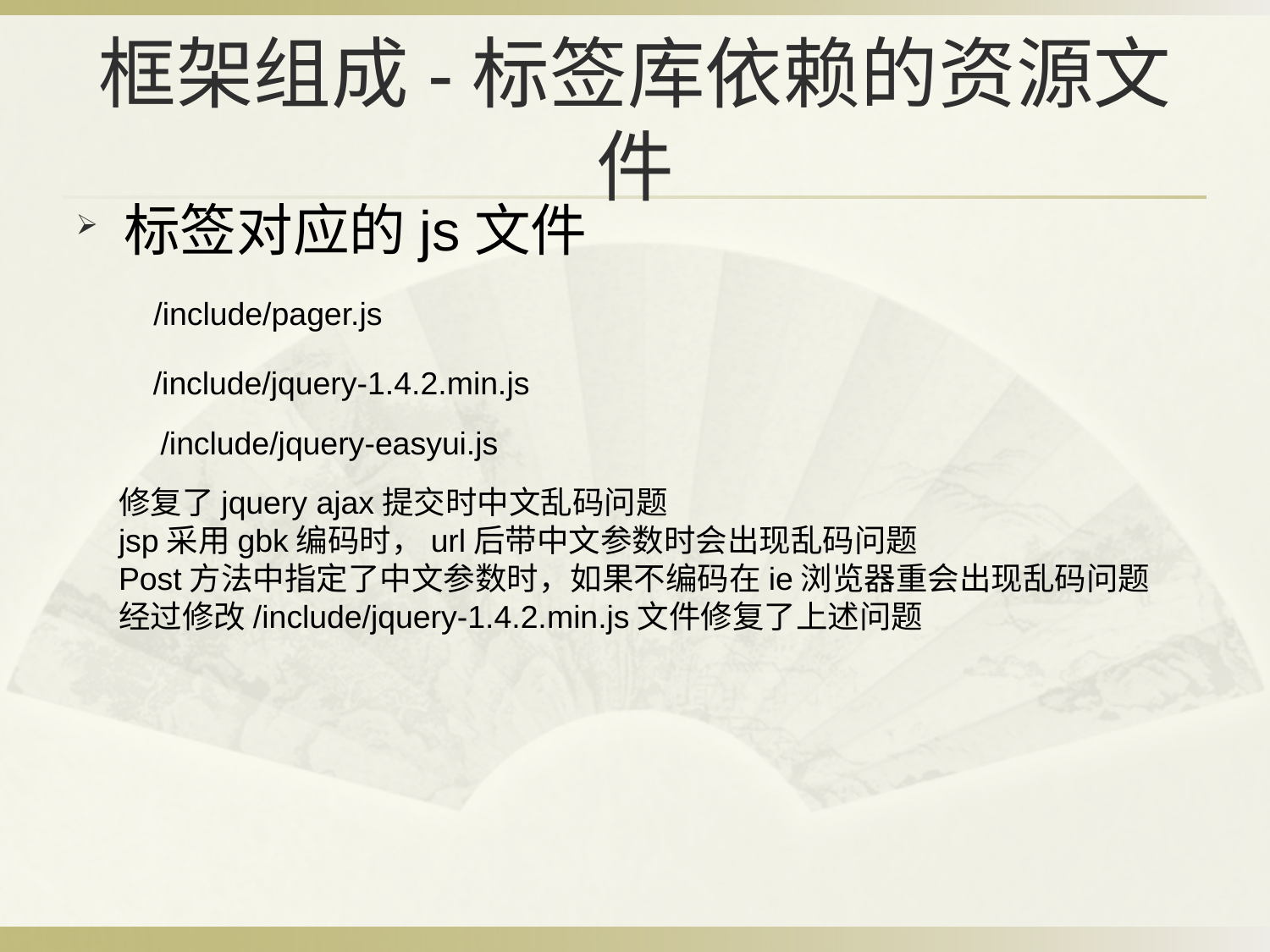

# 框架组成-标签库依赖的资源文件
标签对应的js文件

/include/pager.js
/include/jquery-1.4.2.min.js
/include/jquery-easyui.js
修复了jquery ajax提交时中文乱码问题
jsp采用gbk编码时，url后带中文参数时会出现乱码问题
Post方法中指定了中文参数时，如果不编码在ie浏览器重会出现乱码问题
经过修改/include/jquery-1.4.2.min.js文件修复了上述问题